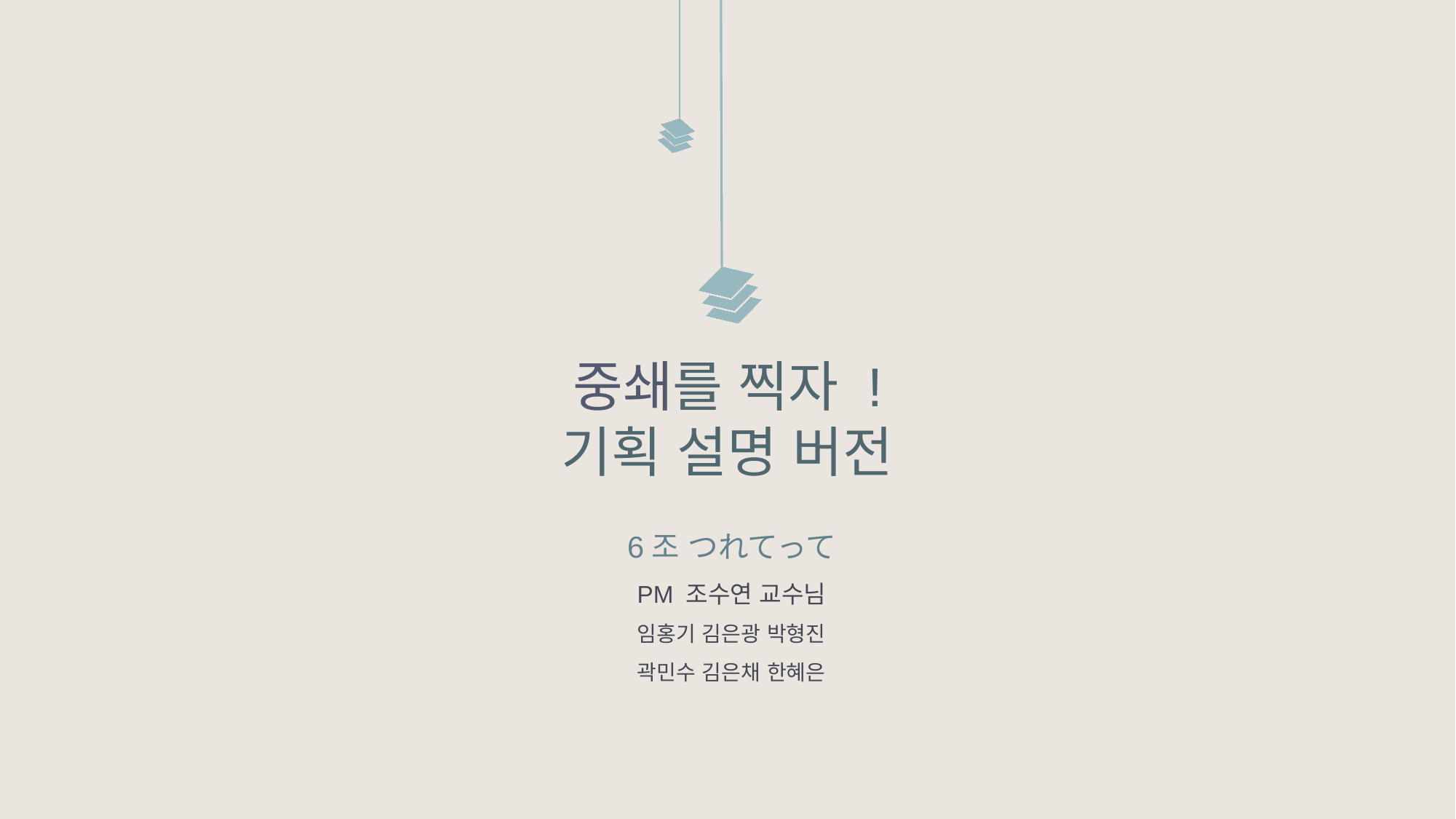

중쇄를 찍자 !
기획 설명 버전

6조 つれてって
PM 조수연 교수님
임홍기 김은광 박형진
곽민수 김은채 한혜은